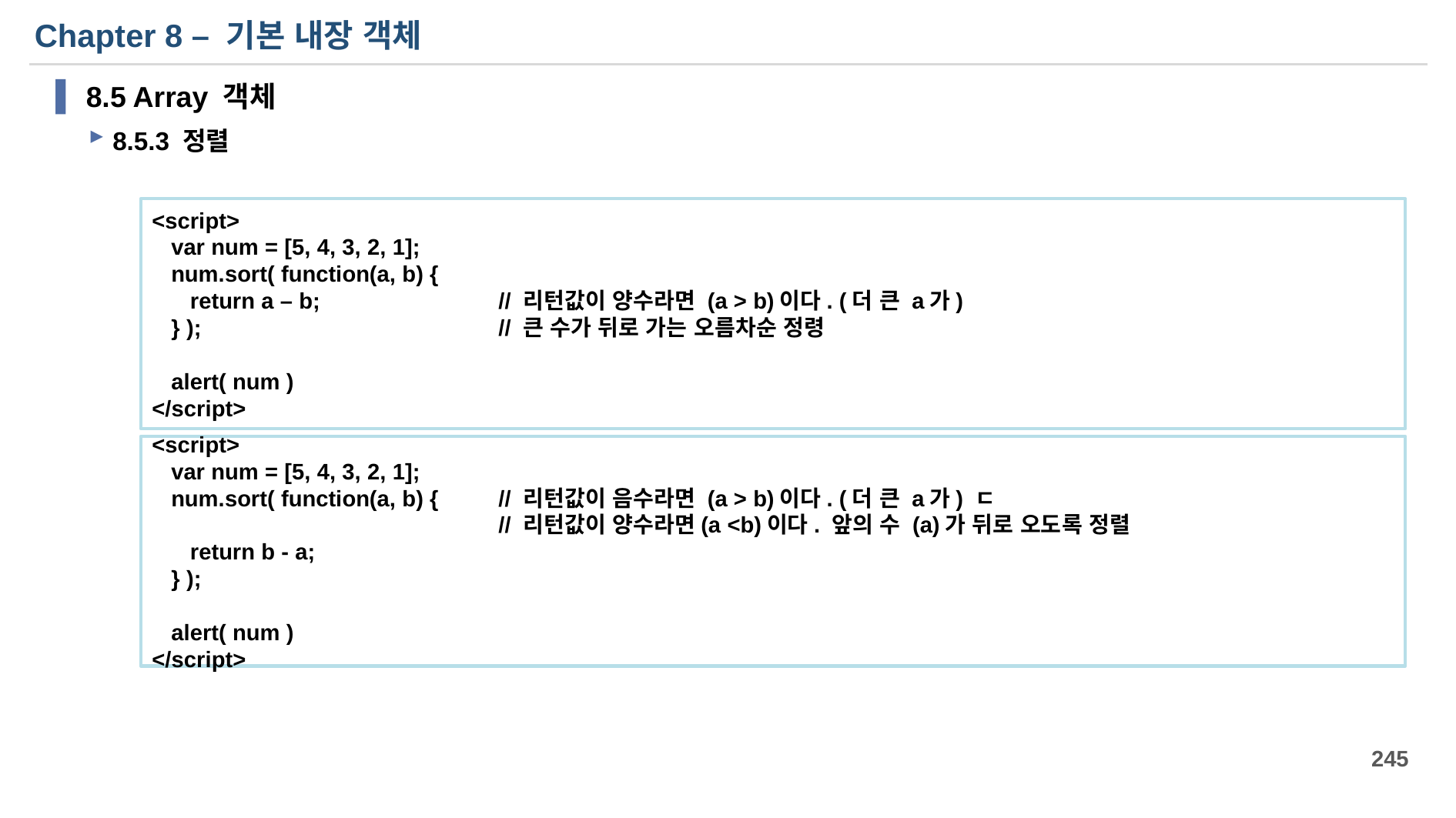

# Chapter 8 – 기본 내장 객체
8.5 Array 객체
8.5.3 정렬
<script>
   var num = [5, 4, 3, 2, 1];
   num.sort( function(a, b) {
      return a – b;		// 리턴값이 양수라면 (a > b)이다. (더 큰 a가)
   } );			// 큰 수가 뒤로 가는 오름차순 정령

   alert( num )
</script>
<script>
   var num = [5, 4, 3, 2, 1];
   num.sort( function(a, b) { 	// 리턴값이 음수라면 (a > b)이다. (더 큰 a가) ㄷ
			// 리턴값이 양수라면(a <b)이다. 앞의 수 (a)가 뒤로 오도록 정렬
      return b - a;
   } );

   alert( num )
</script>
245